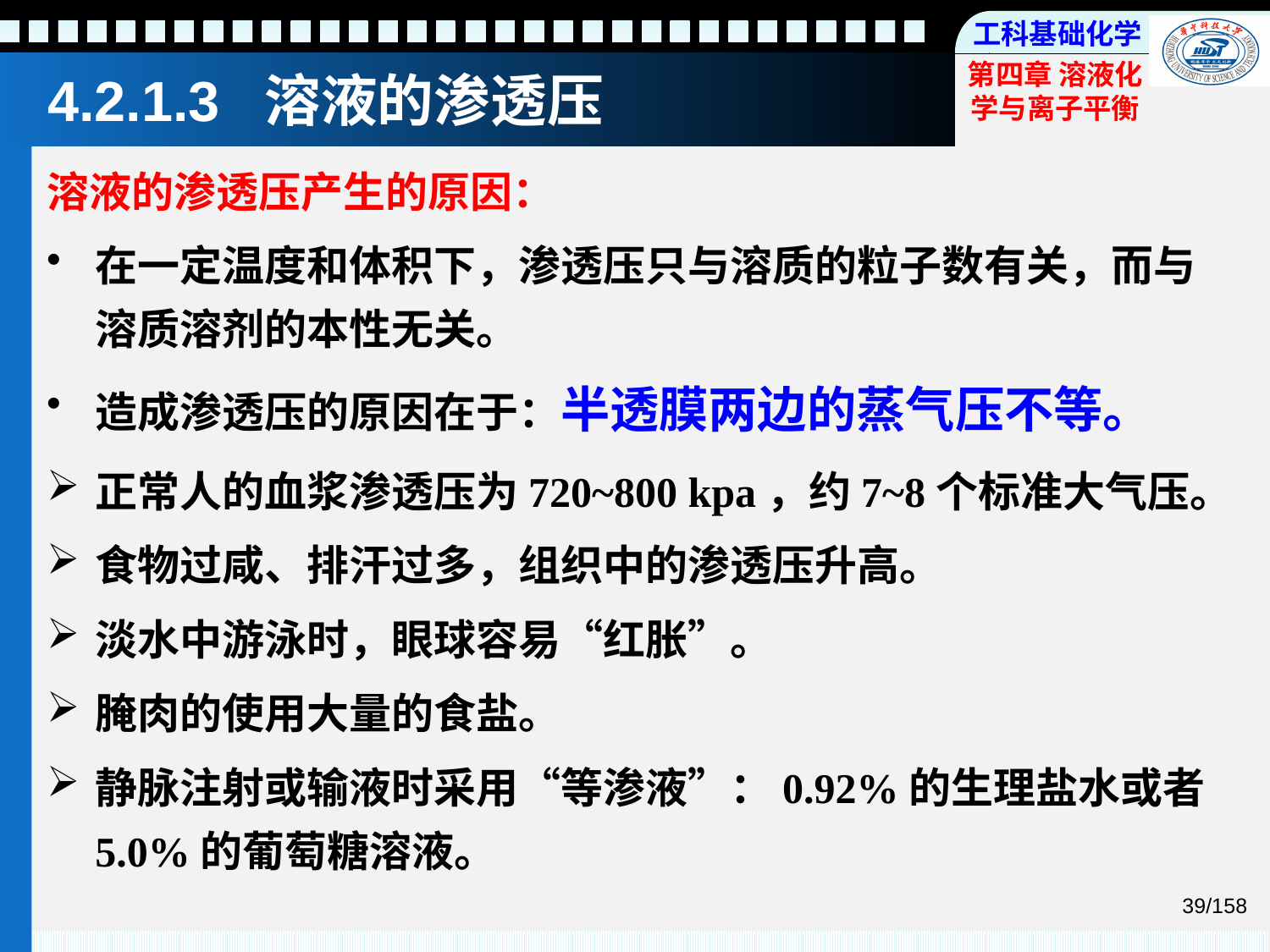

4.2.1.3  溶液的渗透压
溶液的渗透压产生的原因：
在一定温度和体积下，渗透压只与溶质的粒子数有关，而与溶质溶剂的本性无关。
造成渗透压的原因在于：半透膜两边的蒸气压不等。
正常人的血浆渗透压为720~800 kpa，约7~8个标准大气压。
食物过咸、排汗过多，组织中的渗透压升高。
淡水中游泳时，眼球容易“红胀”。
腌肉的使用大量的食盐。
静脉注射或输液时采用“等渗液”：0.92%的生理盐水或者5.0%的葡萄糖溶液。